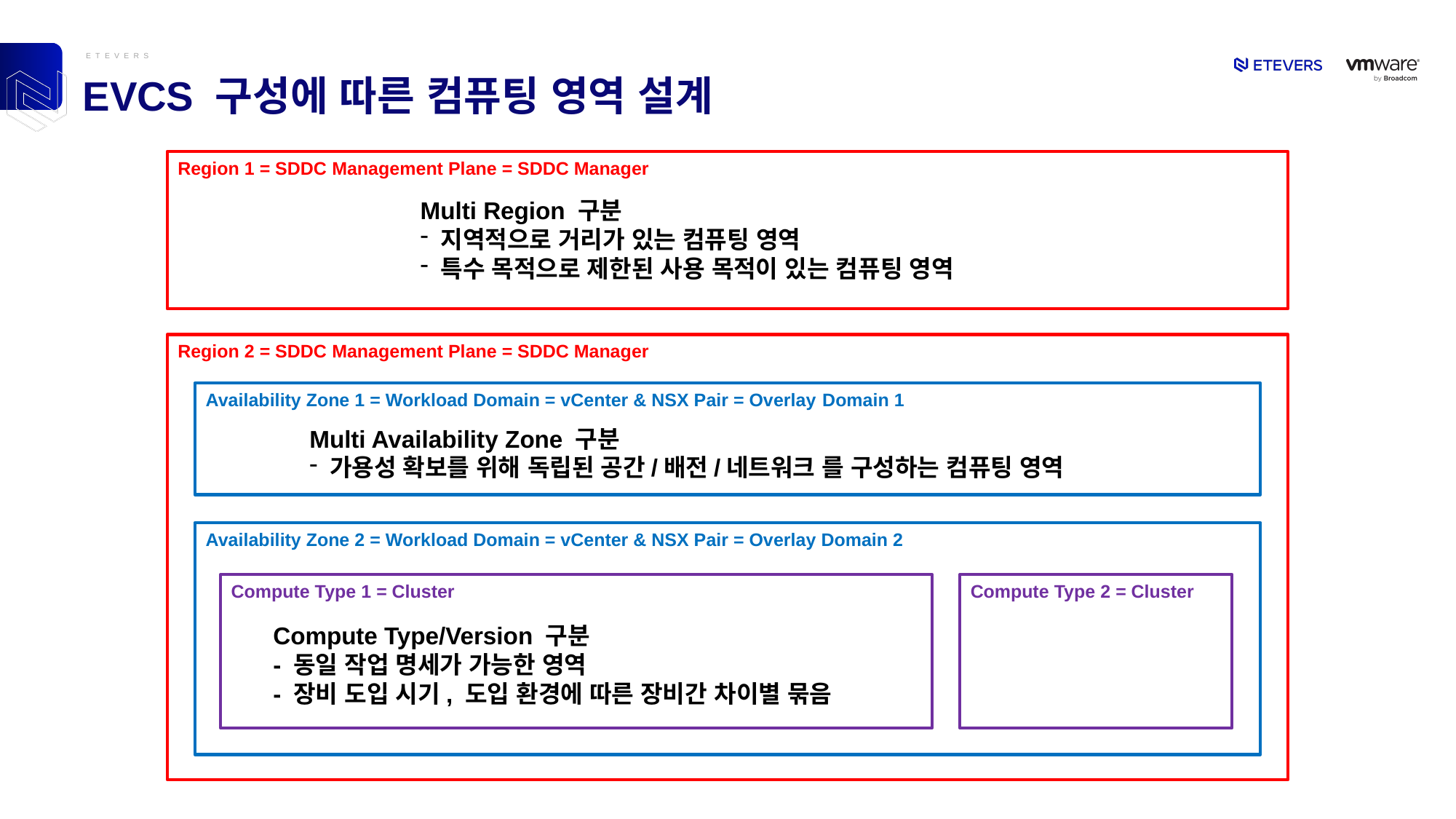

# EVCS 구성에 따른 컴퓨팅 영역 설계
Region 1 = SDDC Management Plane = SDDC Manager
Multi Region 구분
지역적으로 거리가 있는 컴퓨팅 영역
특수 목적으로 제한된 사용 목적이 있는 컴퓨팅 영역
Region 2 = SDDC Management Plane = SDDC Manager
Availability Zone 1 = Workload Domain = vCenter & NSX Pair = Overlay Domain 1
Multi Availability Zone 구분
가용성 확보를 위해 독립된 공간/배전/네트워크 를 구성하는 컴퓨팅 영역
Availability Zone 2 = Workload Domain = vCenter & NSX Pair = Overlay Domain 2
Compute Type 1 = Cluster
Compute Type 2 = Cluster
Compute Type/Version 구분
- 동일 작업 명세가 가능한 영역
- 장비 도입 시기, 도입 환경에 따른 장비간 차이별 묶음